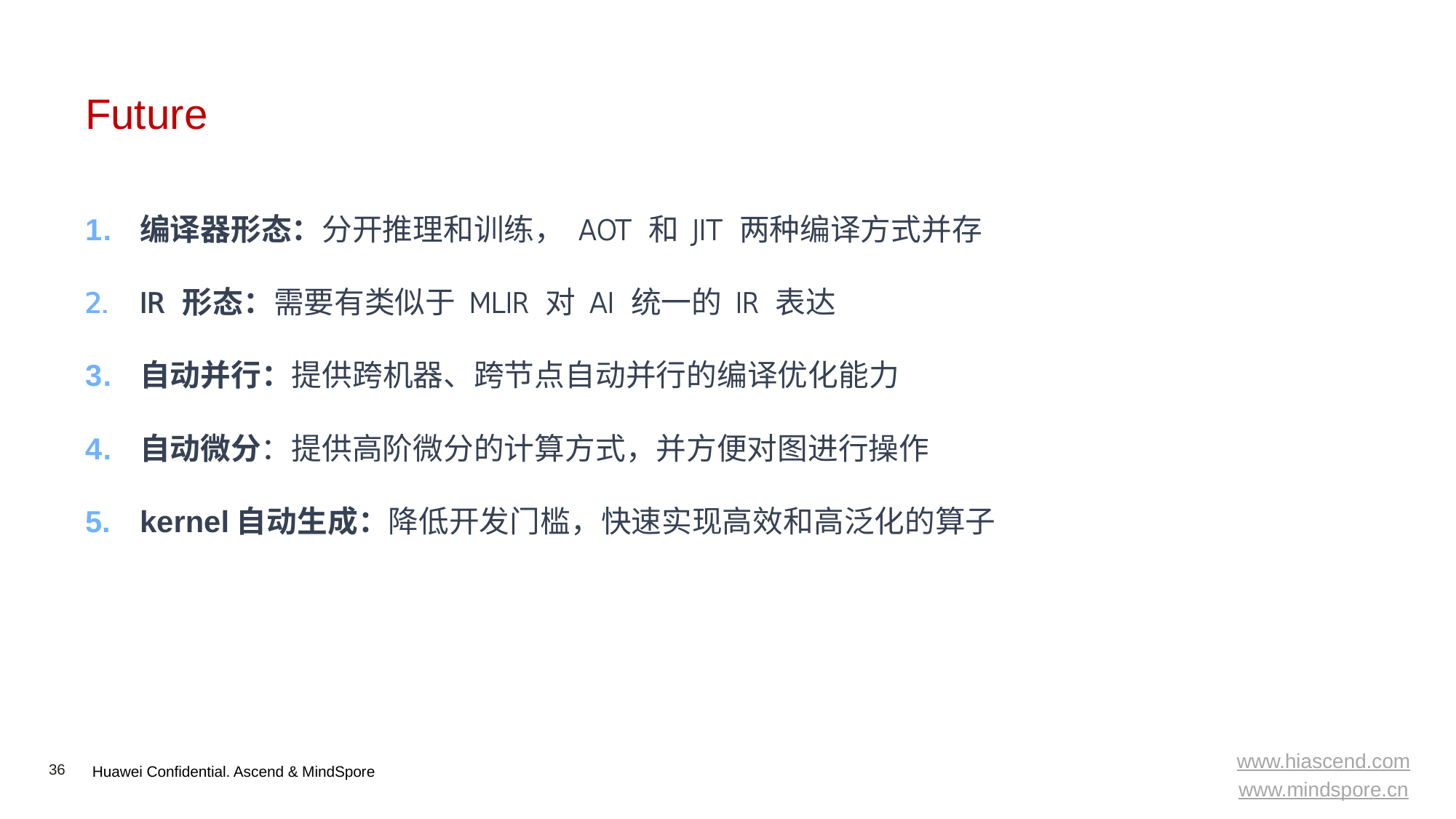

# Future
编译器形态：分开推理和训练， AOT 和 JIT 两种编译方式并存
IR 形态：需要有类似于 MLIR 对 AI 统一的 IR 表达
自动并行：提供跨机器、跨节点自动并行的编译优化能力
自动微分：提供高阶微分的计算方式，并方便对图进行操作
kernel自动生成：降低开发门槛，快速实现高效和高泛化的算子